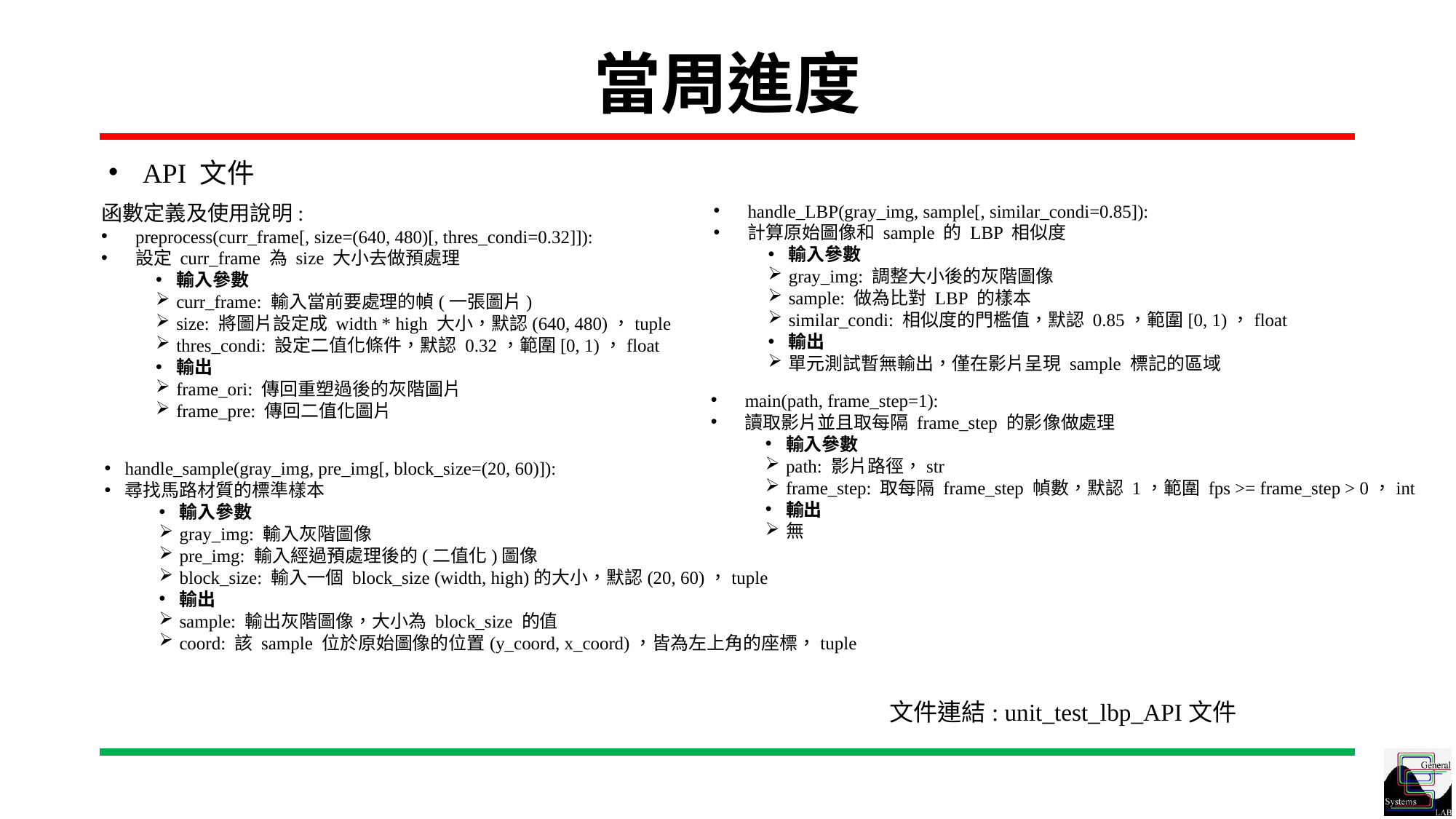

# 當周進度
API 文件
函數定義及使用說明:
preprocess(curr_frame[, size=(640, 480)[, thres_condi=0.32]]):
設定 curr_frame 為 size 大小去做預處理
輸入參數
curr_frame: 輸入當前要處理的幀(一張圖片)
size: 將圖片設定成 width * high 大小，默認(640, 480)，tuple
thres_condi: 設定二值化條件，默認 0.32，範圍[0, 1)，float
輸出
frame_ori: 傳回重塑過後的灰階圖片
frame_pre: 傳回二值化圖片

handle_LBP(gray_img, sample[, similar_condi=0.85]):
計算原始圖像和 sample 的 LBP 相似度
輸入參數
gray_img: 調整大小後的灰階圖像
sample: 做為比對 LBP 的樣本
similar_condi: 相似度的門檻值，默認 0.85，範圍[0, 1)，float
輸出
單元測試暫無輸出，僅在影片呈現 sample 標記的區域
main(path, frame_step=1):
讀取影片並且取每隔 frame_step 的影像做處理
輸入參數
path: 影片路徑，str
frame_step: 取每隔 frame_step 幀數，默認 1，範圍 fps >= frame_step > 0，int
輸出
無
handle_sample(gray_img, pre_img[, block_size=(20, 60)]):
尋找馬路材質的標準樣本
輸入參數
gray_img: 輸入灰階圖像
pre_img: 輸入經過預處理後的(二值化)圖像
block_size: 輸入一個 block_size (width, high)的大小，默認(20, 60)，tuple
輸出
sample: 輸出灰階圖像，大小為 block_size 的值
coord: 該 sample 位於原始圖像的位置(y_coord, x_coord)，皆為左上角的座標，tuple

文件連結: unit_test_lbp_API文件